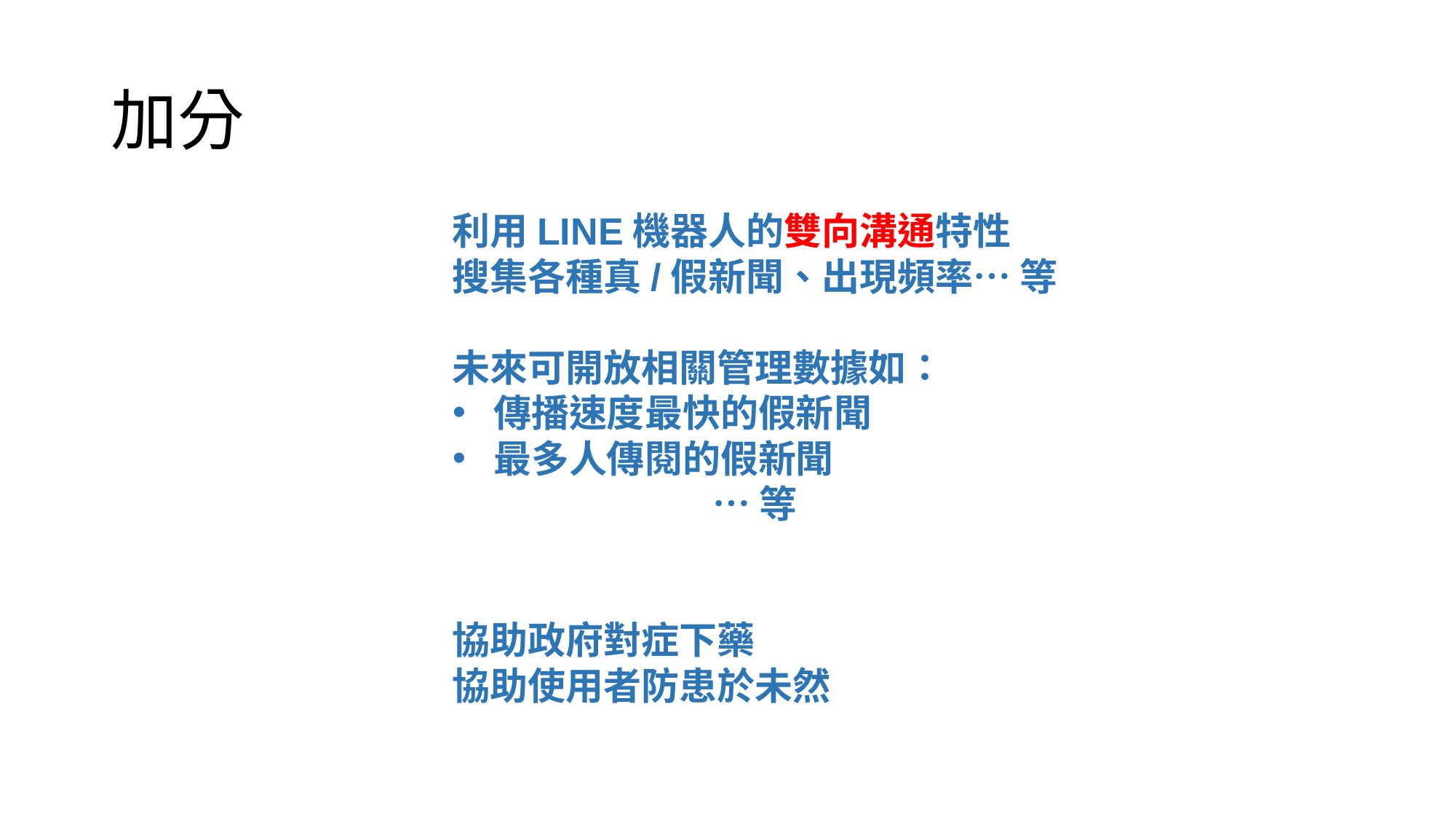

# 加分
利用LINE機器人的雙向溝通特性
搜集各種真/假新聞、出現頻率… 等

未來可開放相關管理數據如：
傳播速度最快的假新聞
最多人傳閱的假新聞
…等

協助政府對症下藥
協助使用者防患於未然